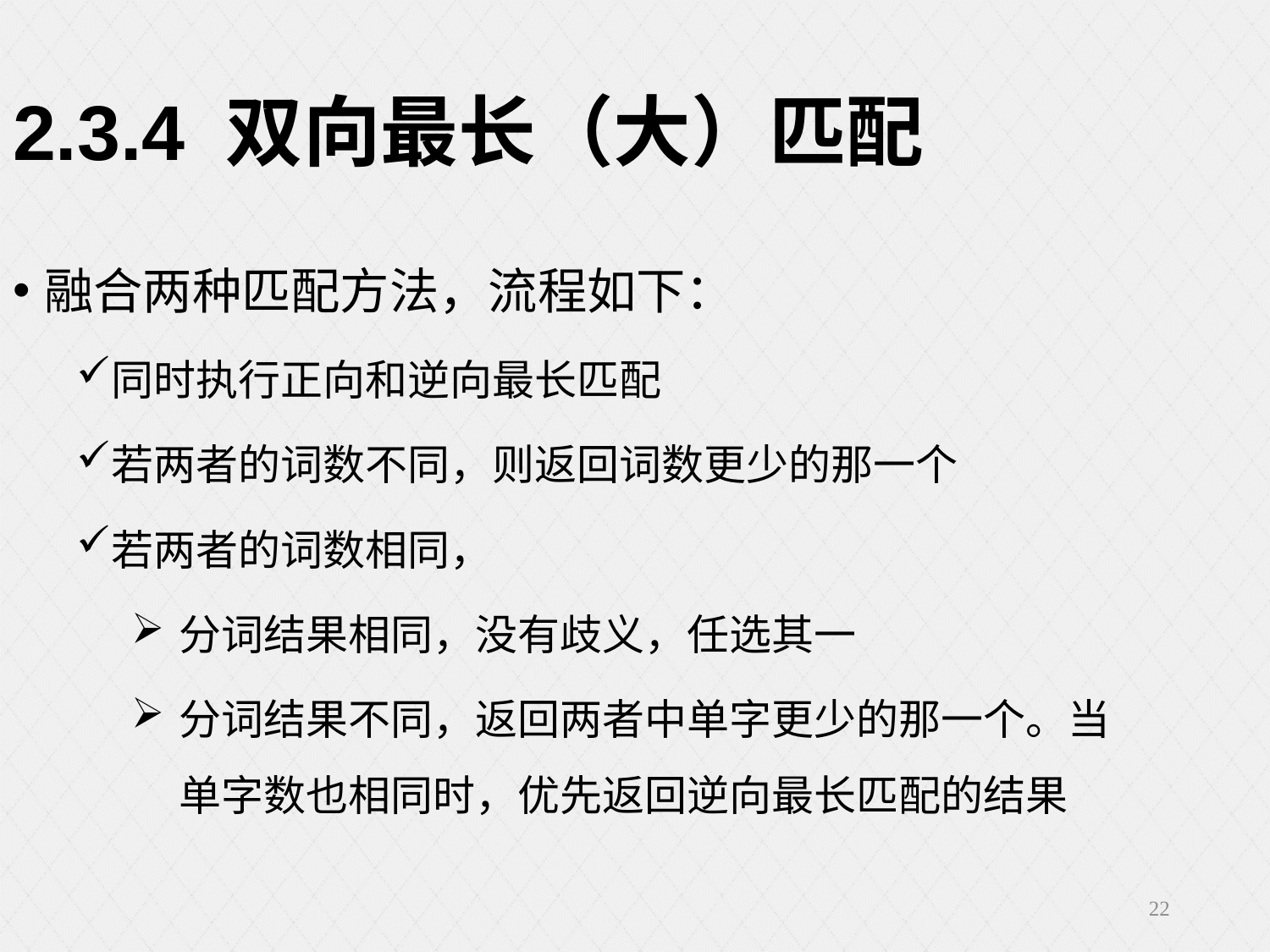

2.3.4 双向最长（大）匹配
融合两种匹配方法，流程如下：
同时执行正向和逆向最长匹配
若两者的词数不同，则返回词数更少的那一个
若两者的词数相同，
分词结果相同，没有歧义，任选其一
分词结果不同，返回两者中单字更少的那一个。当单字数也相同时，优先返回逆向最长匹配的结果
22